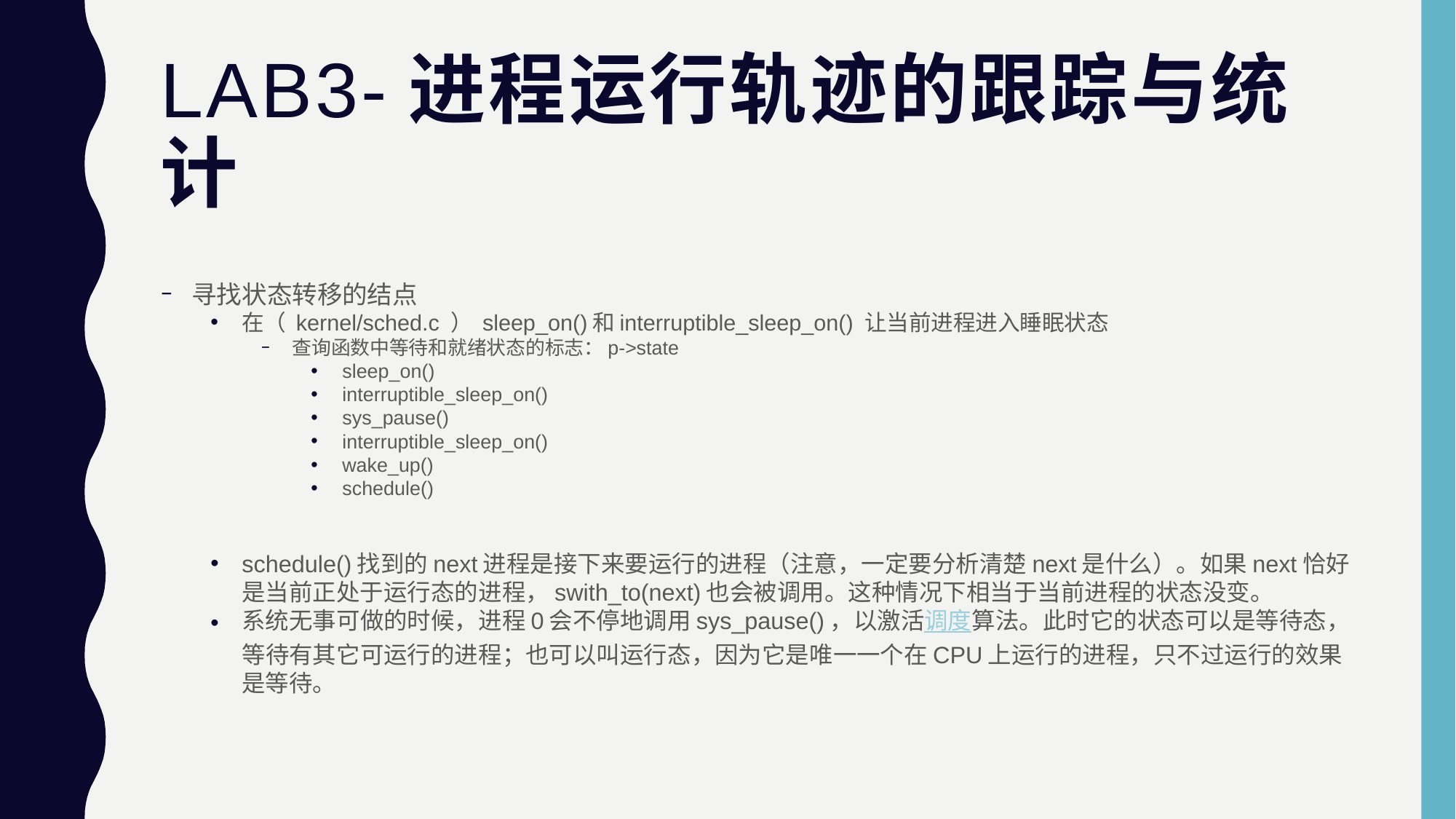

# Lab3-进程运行轨迹的跟踪与统计
寻找状态转移的结点
在（ kernel/sched.c ） sleep_on()和interruptible_sleep_on() 让当前进程进入睡眠状态
查询函数中等待和就绪状态的标志：p->state
sleep_on()
interruptible_sleep_on()
sys_pause()
interruptible_sleep_on()
wake_up()
schedule()

schedule()找到的next进程是接下来要运行的进程（注意，一定要分析清楚next是什么）。如果next恰好是当前正处于运行态的进程，swith_to(next)也会被调用。这种情况下相当于当前进程的状态没变。
系统无事可做的时候，进程0会不停地调用sys_pause()，以激活调度算法。此时它的状态可以是等待态，等待有其它可运行的进程；也可以叫运行态，因为它是唯一一个在CPU上运行的进程，只不过运行的效果是等待。